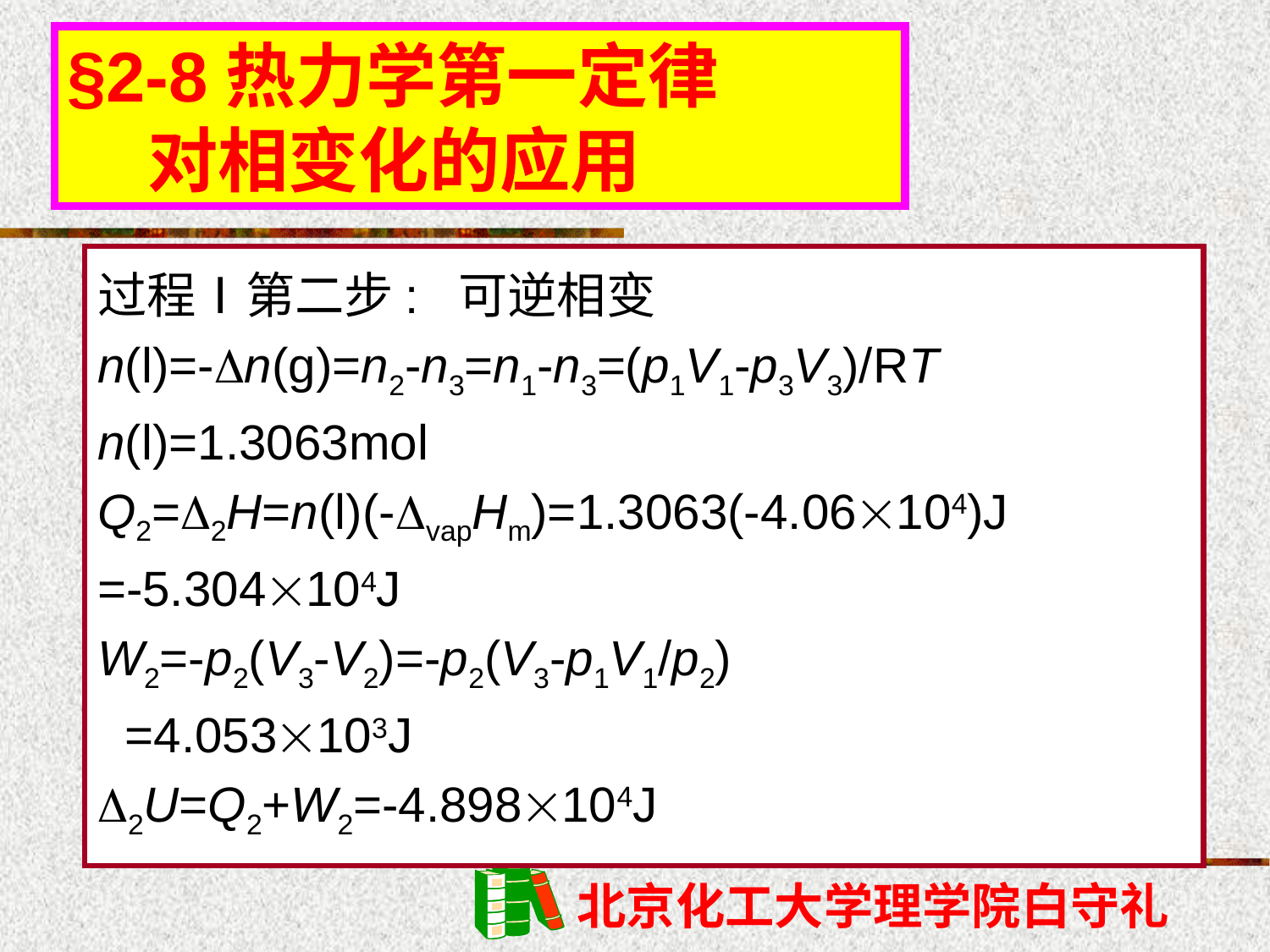

§2-8热力学第一定律
     对相变化的应用
过程Ⅰ第二步:  可逆相变
n(l)=-Δn(g)=n2-n3=n1-n3=(p1V1-p3V3)/RT
n(l)=1.3063mol
Q2=Δ2H=n(l)(-ΔvapHm)=1.3063(-4.06×104)J
=-5.304×104J
W2=-p2(V3-V2)=-p2(V3-p1V1/p2)
  =4.053×103J
Δ2U=Q2+W2=-4.898×104J